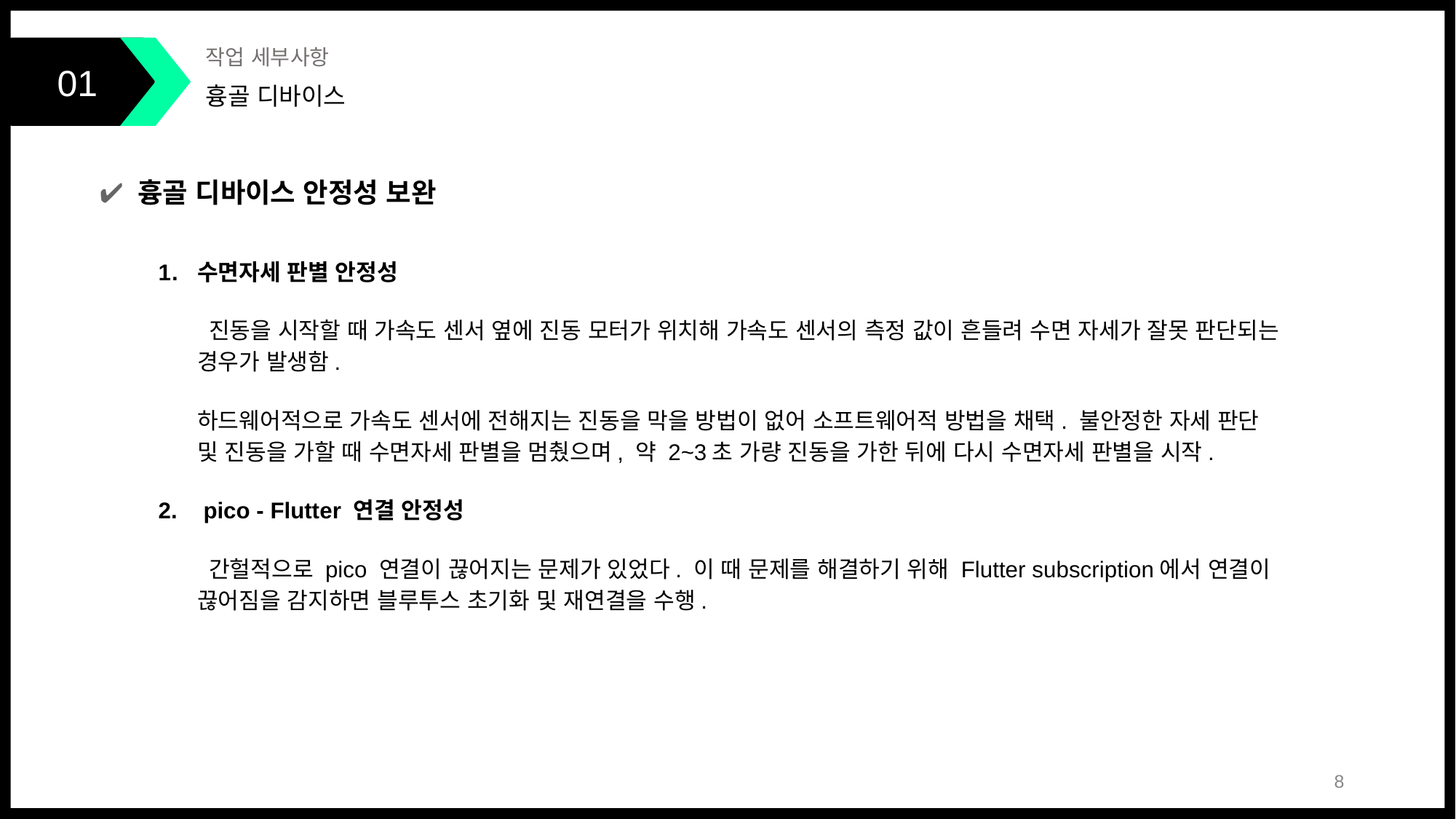

01
작업 세부사항
흉골 디바이스
✔ 흉골 디바이스 안정성 보완
수면자세 판별 안정성
 진동을 시작할 때 가속도 센서 옆에 진동 모터가 위치해 가속도 센서의 측정 값이 흔들려 수면 자세가 잘못 판단되는 경우가 발생함.
하드웨어적으로 가속도 센서에 전해지는 진동을 막을 방법이 없어 소프트웨어적 방법을 채택. 불안정한 자세 판단 및 진동을 가할 때 수면자세 판별을 멈췄으며, 약 2~3초 가량 진동을 가한 뒤에 다시 수면자세 판별을 시작.
 pico - Flutter 연결 안정성
 간헐적으로 pico 연결이 끊어지는 문제가 있었다. 이 때 문제를 해결하기 위해 Flutter subscription에서 연결이 끊어짐을 감지하면 블루투스 초기화 및 재연결을 수행.
8